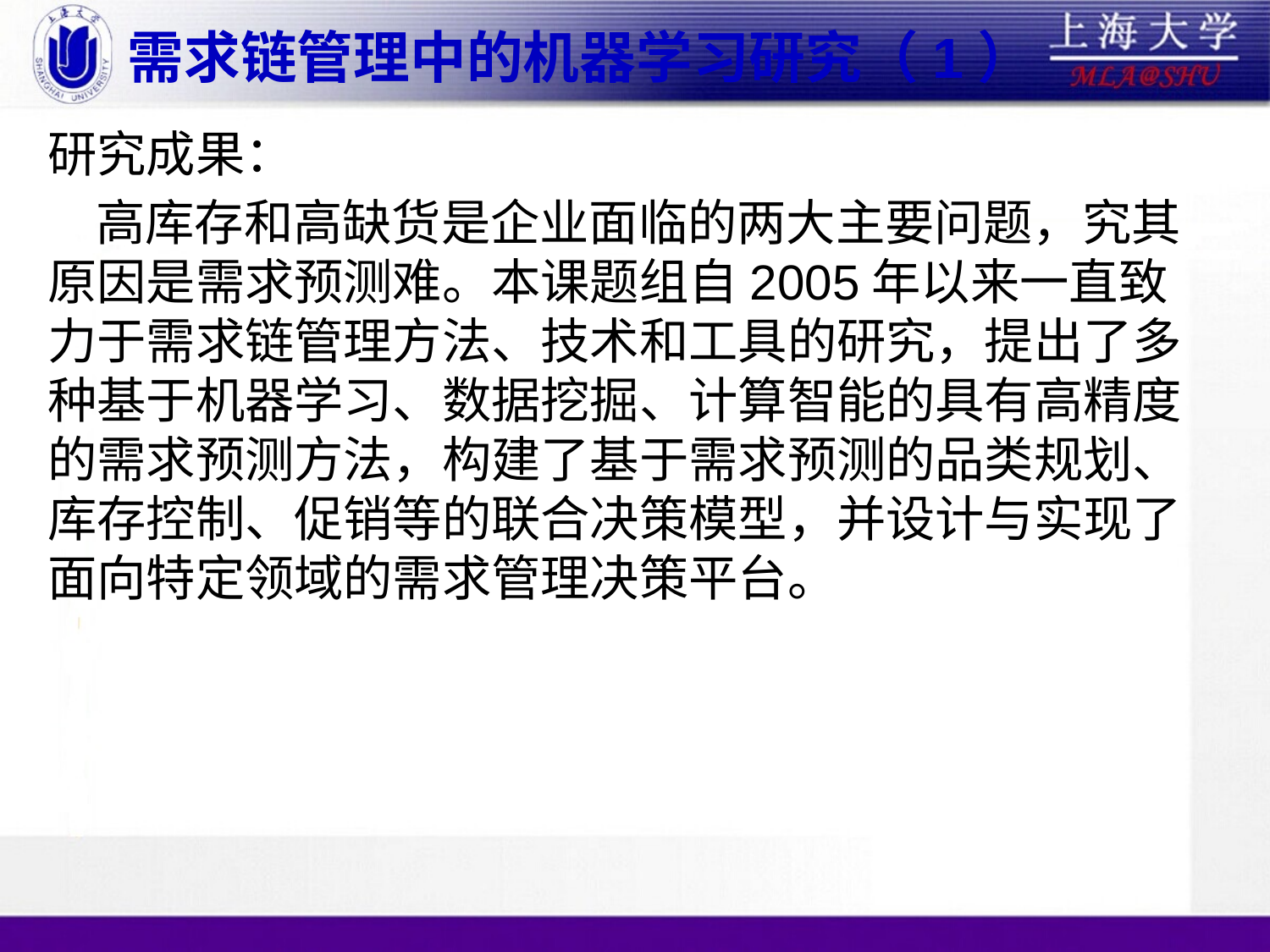

# 需求链管理中的机器学习研究（1）
研究成果：
    高库存和高缺货是企业面临的两大主要问题，究其原因是需求预测难。本课题组自2005年以来一直致力于需求链管理方法、技术和工具的研究，提出了多种基于机器学习、数据挖掘、计算智能的具有高精度的需求预测方法，构建了基于需求预测的品类规划、库存控制、促销等的联合决策模型，并设计与实现了面向特定领域的需求管理决策平台。